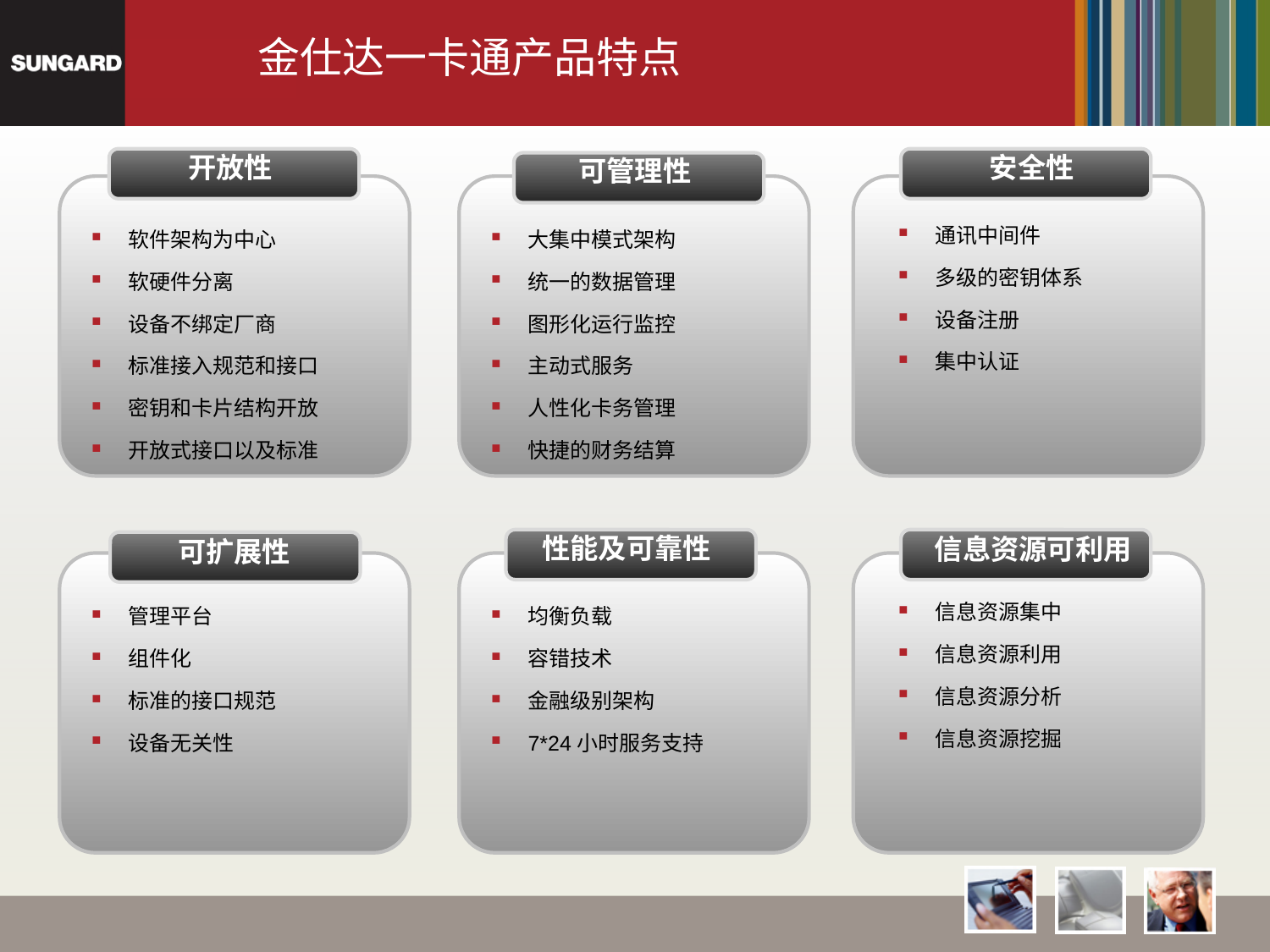

金仕达一卡通产品特点
安全性

开放性

可管理性

软件架构为中心
软硬件分离
设备不绑定厂商
标准接入规范和接口
密钥和卡片结构开放
开放式接口以及标准

大集中模式架构
统一的数据管理
图形化运行监控
主动式服务
人性化卡务管理
快捷的财务结算

通讯中间件
多级的密钥体系
设备注册
集中认证
低噪声
性能及可靠性

信息资源可利用

可扩展性

管理平台
组件化
标准的接口规范
设备无关性

均衡负载
容错技术
金融级别架构
7*24小时服务支持

信息资源集中
信息资源利用
信息资源分析
信息资源挖掘